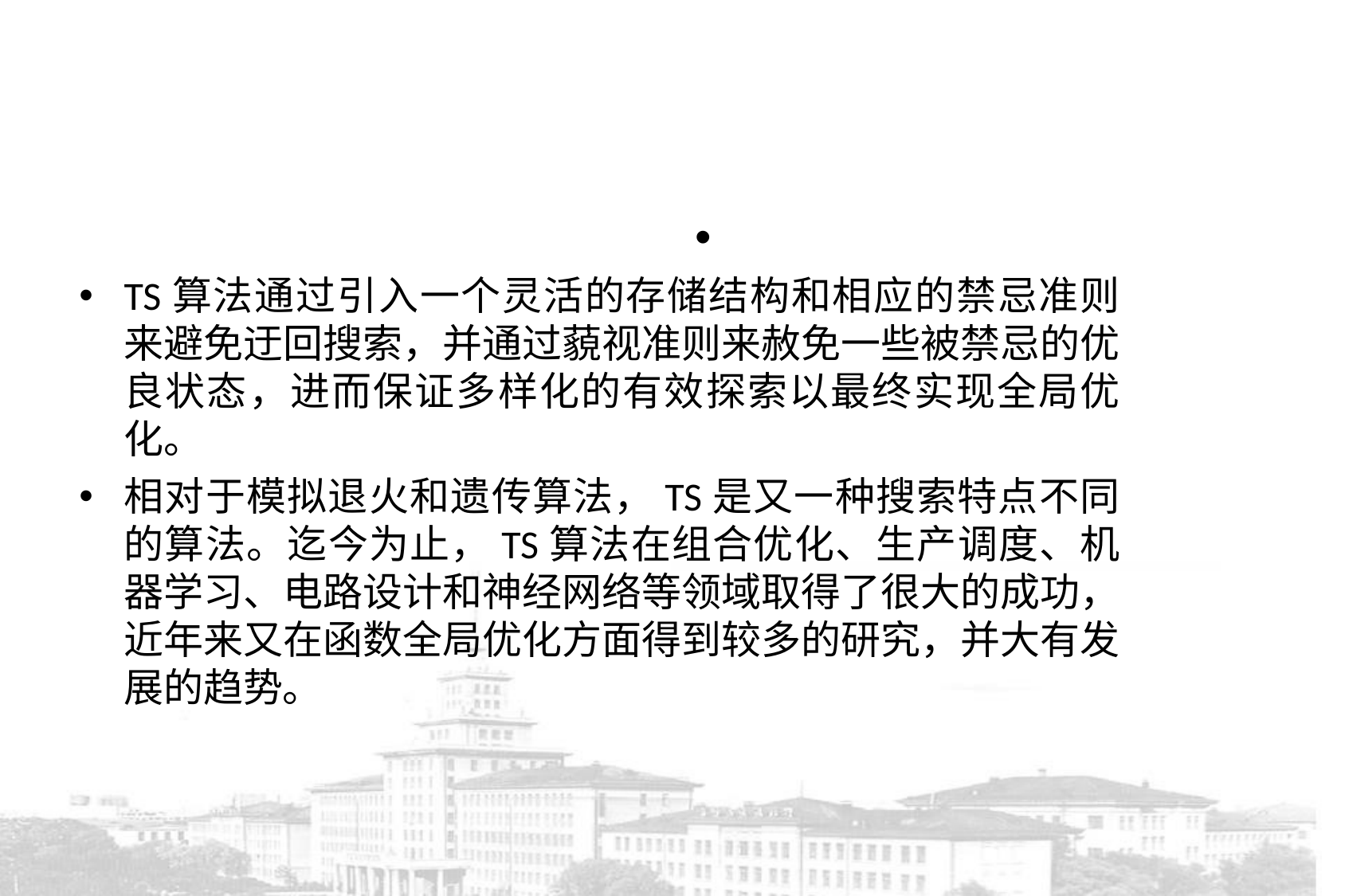

•
TS算法通过引入一个灵活的存储结构和相应的禁忌准则来避免迂回搜索，并通过藐视准则来赦免一些被禁忌的优良状态，进而保证多样化的有效探索以最终实现全局优化。
相对于模拟退火和遗传算法，TS是又一种搜索特点不同的算法。迄今为止，TS算法在组合优化、生产调度、机器学习、电路设计和神经网络等领域取得了很大的成功，近年来又在函数全局优化方面得到较多的研究，并大有发展的趋势。